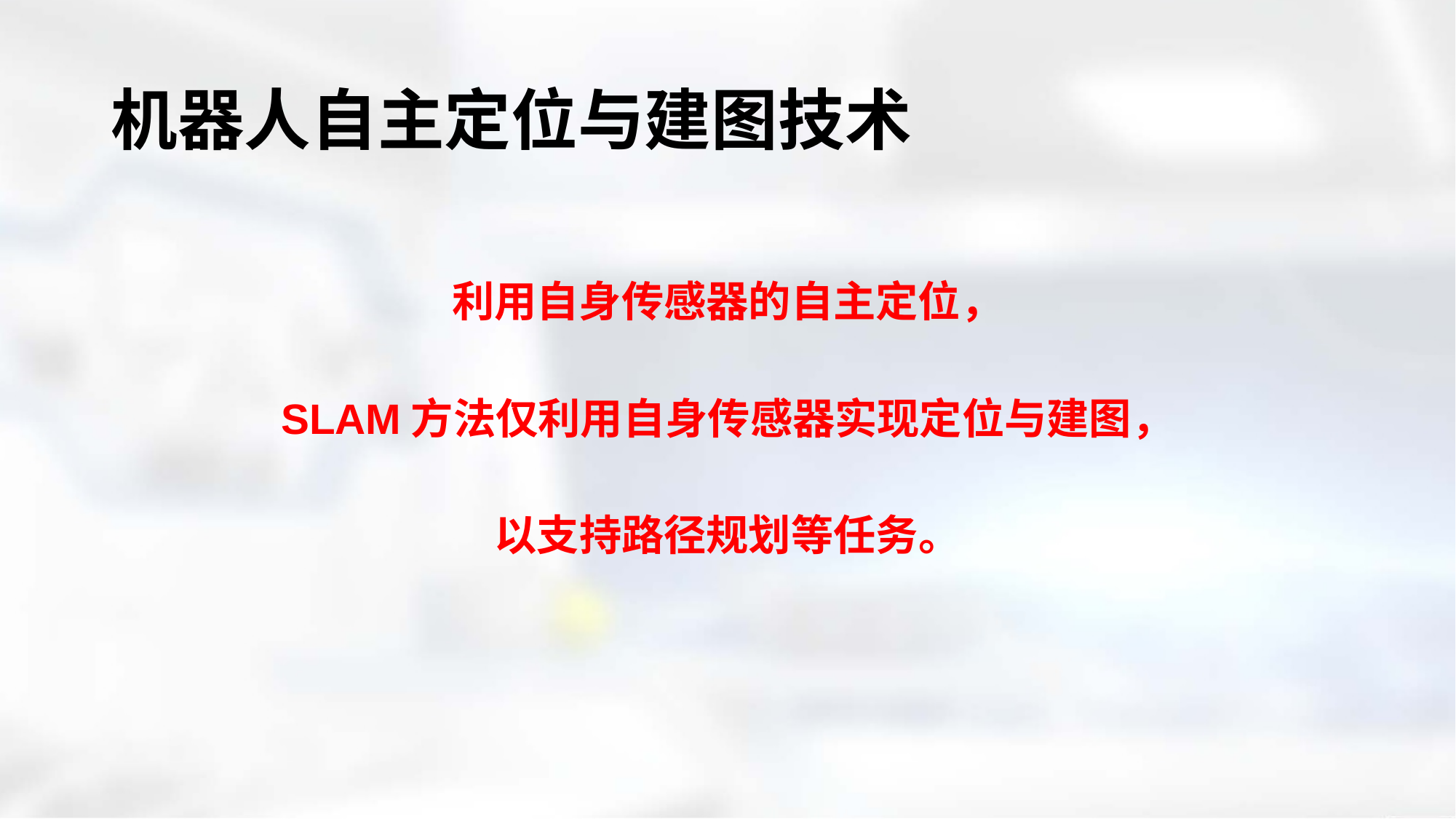

# 机器人自主定位与建图技术
利用自身传感器的自主定位，
SLAM方法仅利用自身传感器实现定位与建图，
以支持路径规划等任务。